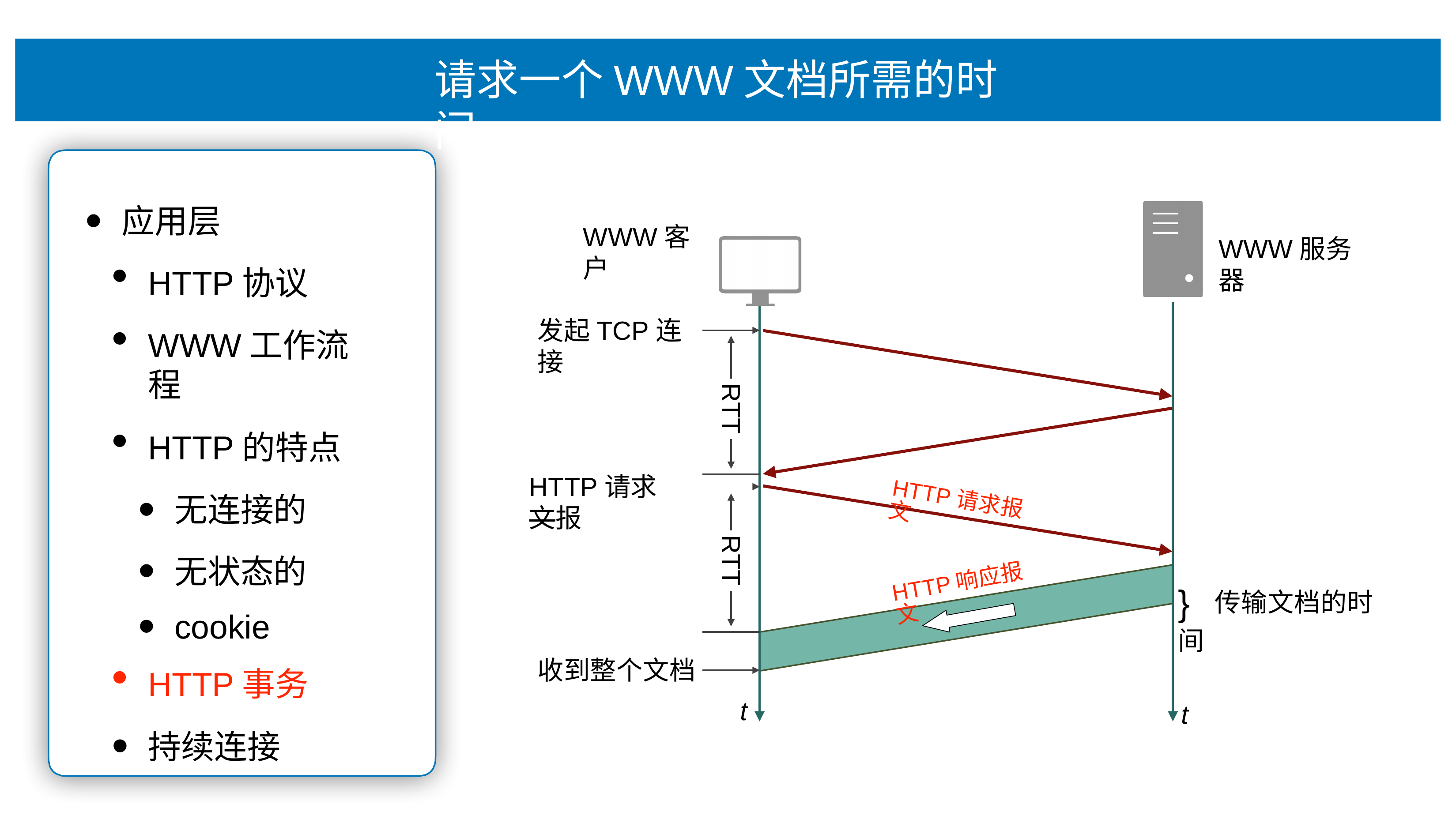

# 请求⼀个WWW⽂档所需的时间

应⽤层
HTTP协议
WWW⼯作流程
HTTP的特点
⽆连接的
⽆状态的
cookie
HTTP事务
持续连接

WWW客户
WWW服务器

发起TCP连接

RTT

HTTP请求⽂报

HTTP请求报⽂

RTT

} 传输⽂档的时间

HTTP响应报⽂

收到整个⽂档

t
t